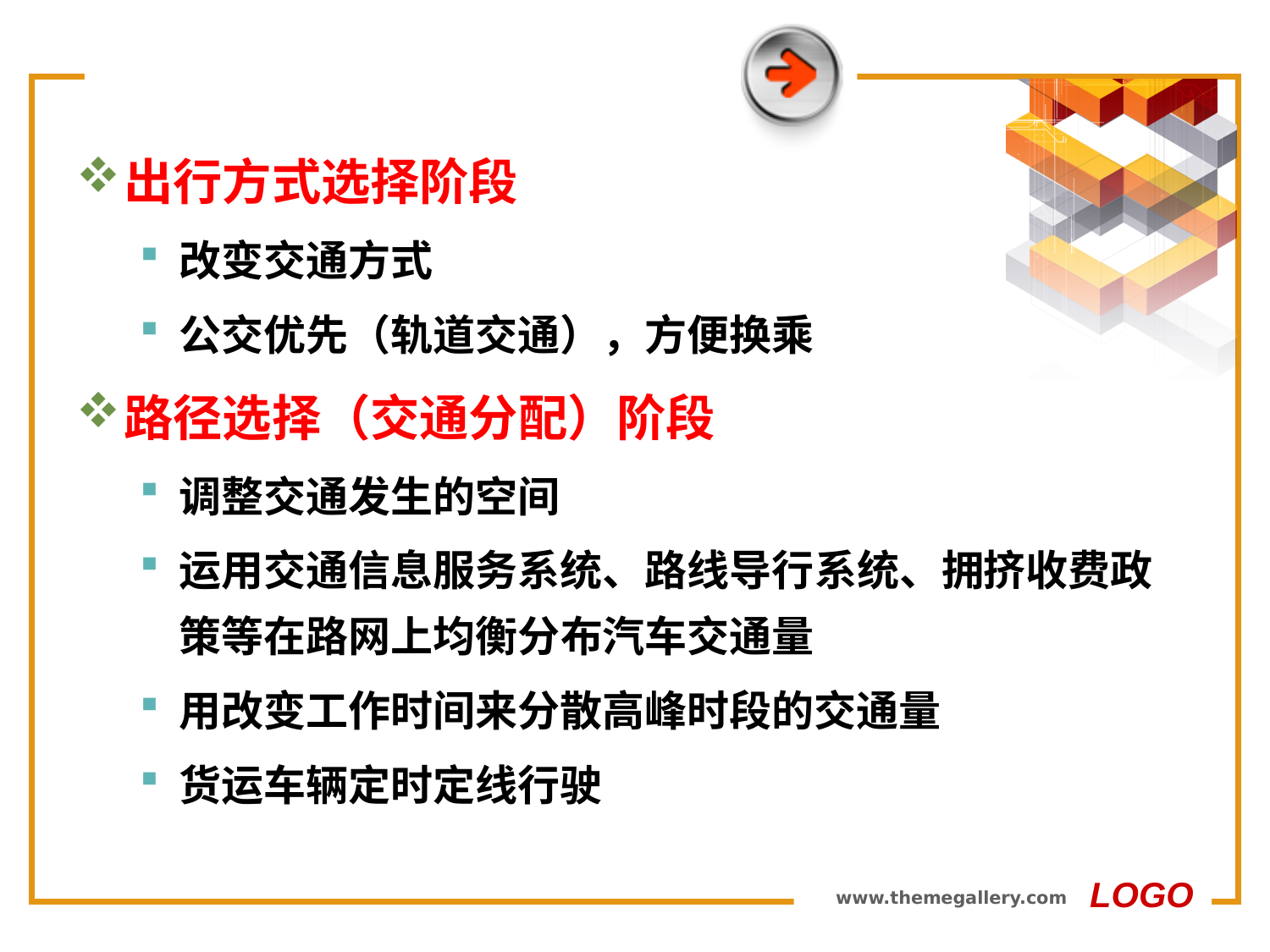

#
出行方式选择阶段
改变交通方式
公交优先（轨道交通），方便换乘
路径选择（交通分配）阶段
调整交通发生的空间
运用交通信息服务系统、路线导行系统、拥挤收费政策等在路网上均衡分布汽车交通量
用改变工作时间来分散高峰时段的交通量
货运车辆定时定线行驶
LOGO
www.themegallery.com